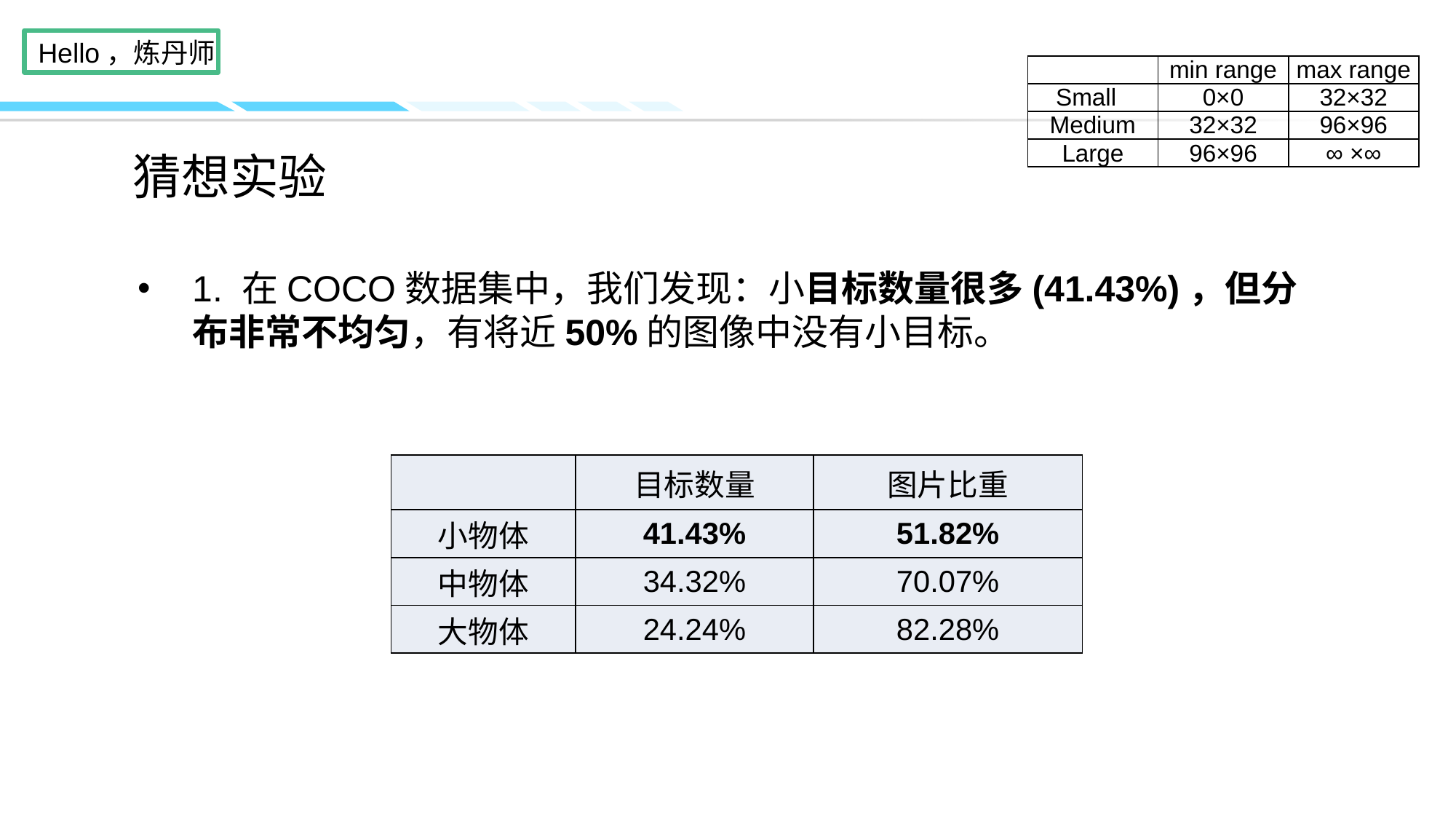

|  | min range | max range |
| --- | --- | --- |
| Small | 0×0 | 32×32 |
| Medium | 32×32 | 96×96 |
| Large | 96×96 | ∞ ×∞ |
# 猜想实验
1. 在COCO数据集中，我们发现：小目标数量很多(41.43%)，但分布非常不均匀，有将近50%的图像中没有小目标。
|  | 目标数量 | 图片比重 |
| --- | --- | --- |
| 小物体 | 41.43% | 51.82% |
| 中物体 | 34.32% | 70.07% |
| 大物体 | 24.24% | 82.28% |